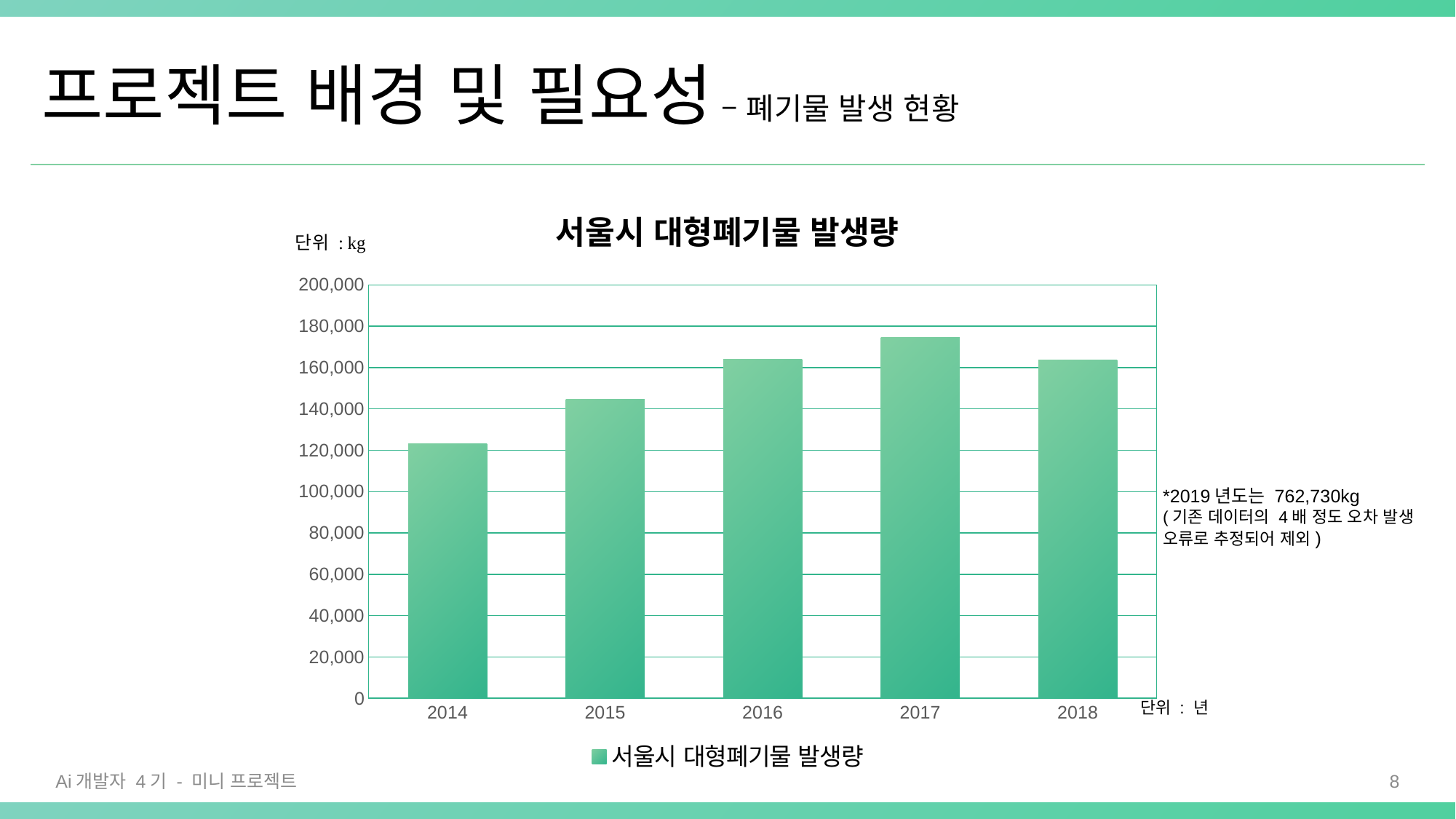

# 프로젝트 배경 및 필요성 – 폐기물 발생 현황

### Chart: 서울시 대형폐기물 발생량

| Category | 서울시 대형폐기물 발생량 |
|---|---|
| 2014 | 123003.0 |
| 2015 | 144551.0 |
| 2016 | 164153.0 |
| 2017 | 174590.0 |
| 2018 | 163534.0 |
*2019년도는 762,730kg
(기존 데이터의 4배 정도 오차 발생
오류로 추정되어 제외)
단위 : 년
Ai개발자 4기 - 미니 프로젝트
8